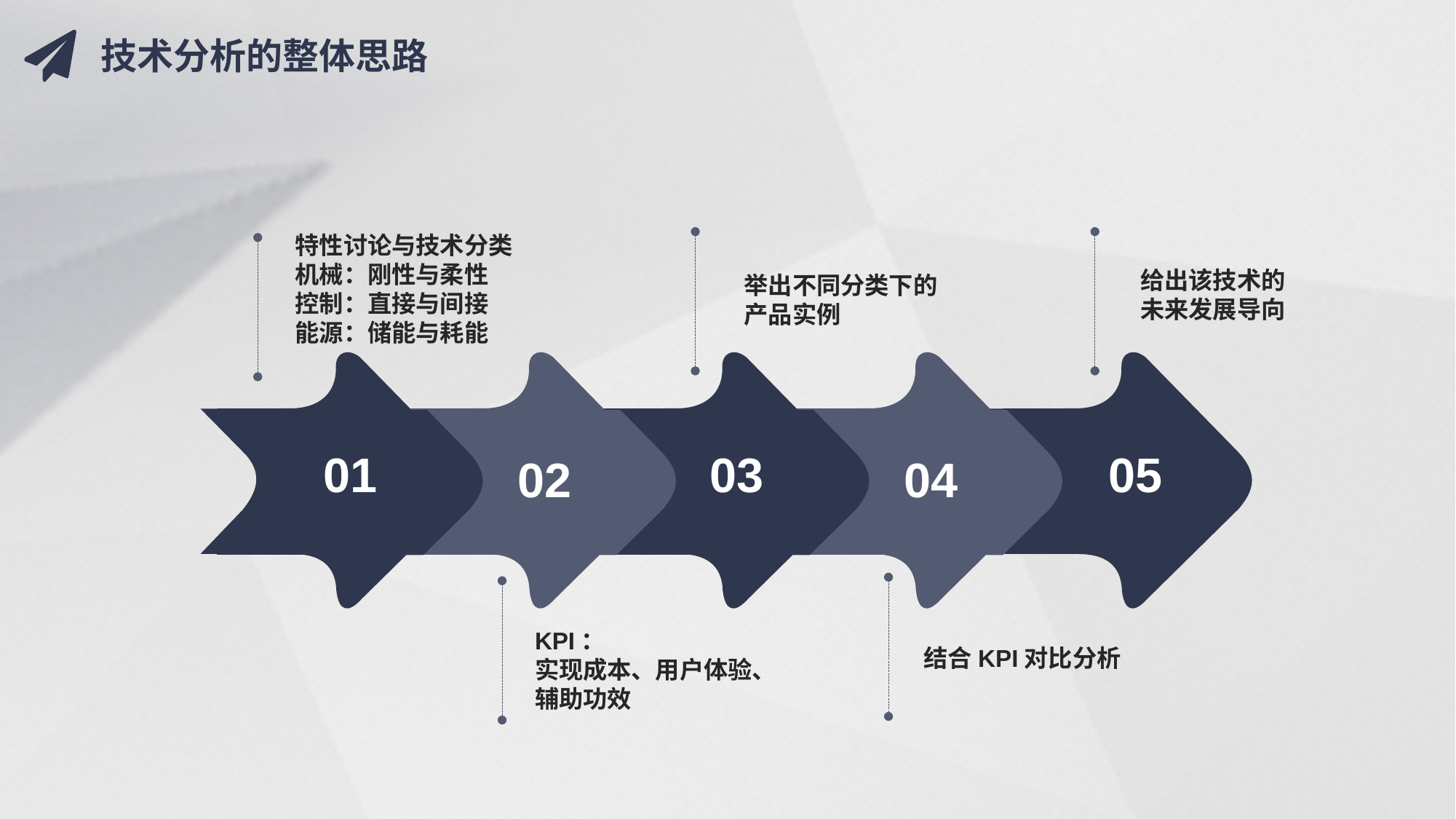

技术分析的整体思路
特性讨论与技术分类
机械：刚性与柔性
控制：直接与间接
能源：储能与耗能

给出该技术的
未来发展导向
举出不同分类下的
产品实例

01
02
03
04
05
结合KPI对比分析
KPI：
实现成本、用户体验、
辅助功效